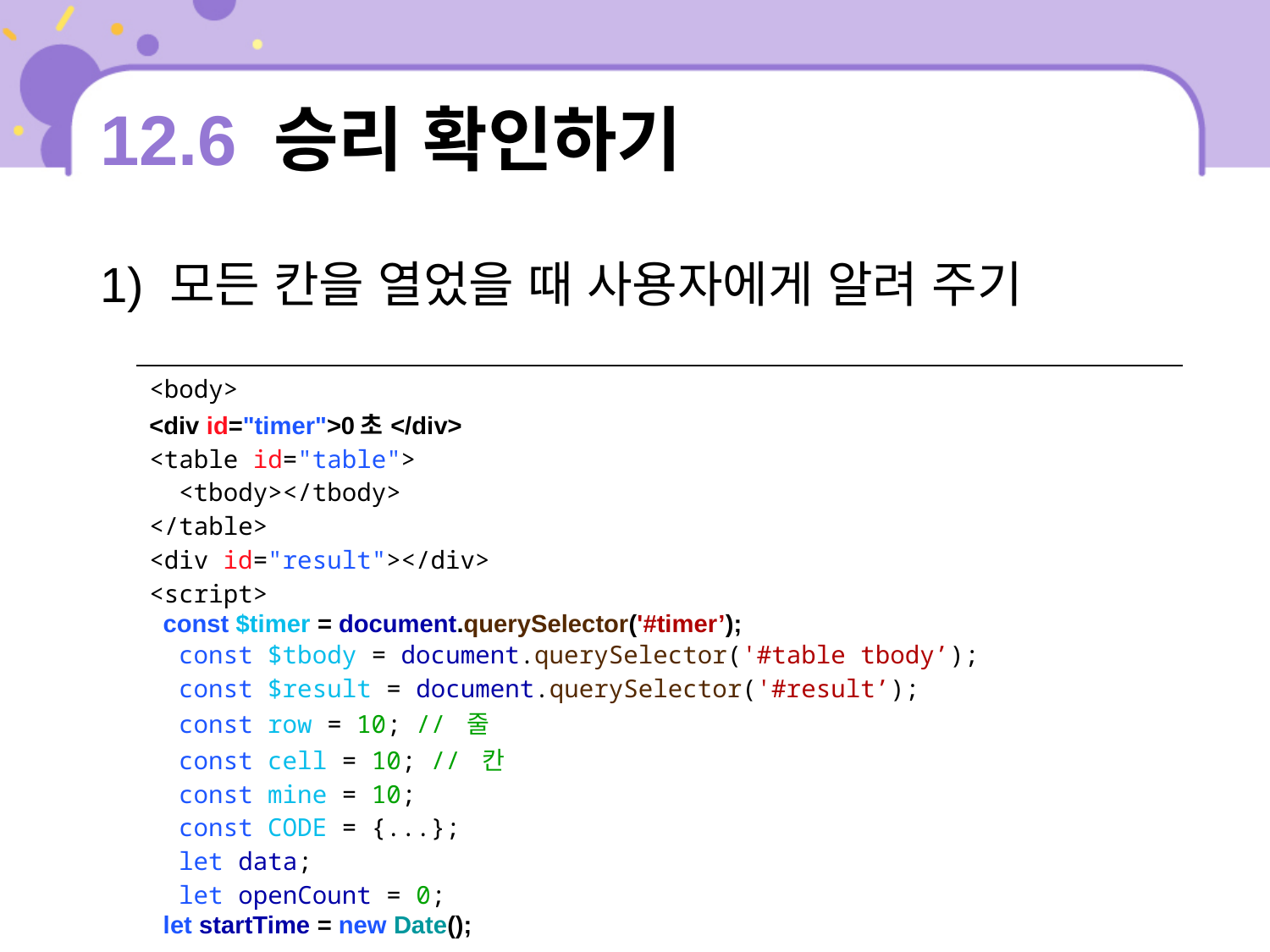

# 12.6 승리 확인하기
1) 모든 칸을 열었을 때 사용자에게 알려 주기
| <body> <div id="timer">0초</div> <table id="table"> <tbody></tbody> </table> <div id="result"></div> <script> const $timer = document.querySelector('#timer’); const $tbody = document.querySelector('#table tbody’); const $result = document.querySelector('#result’); const row = 10; // 줄 const cell = 10; // 칸 const mine = 10; const CODE = {...}; let data; let openCount = 0; let startTime = new Date(); |
| --- |